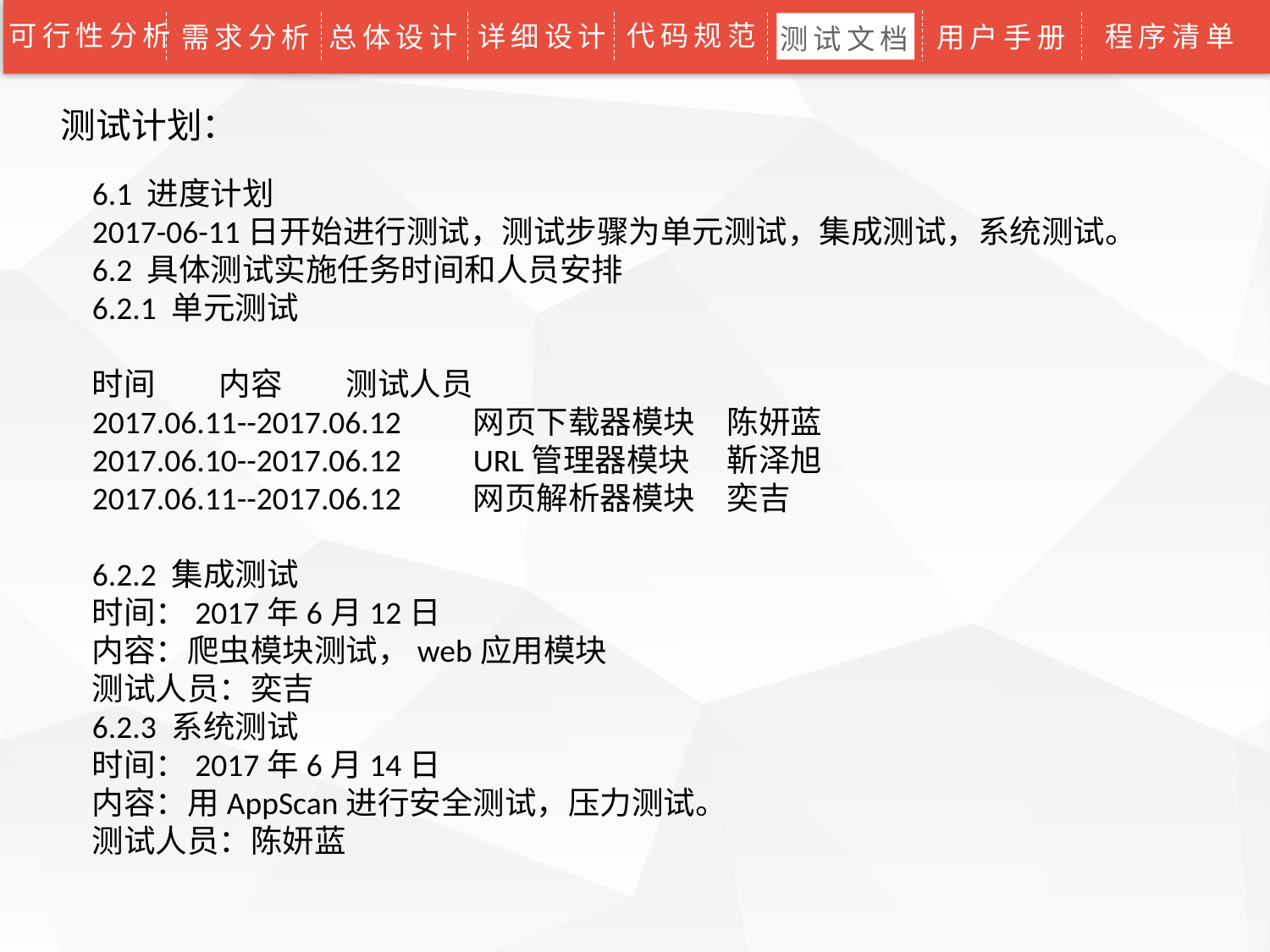

可行性分析
代码规范
详细设计
程序清单

需求分析
总体设计
用户手册
测试文档
测试计划：
6.1 进度计划
2017-06-11日开始进行测试，测试步骤为单元测试，集成测试，系统测试。
6.2 具体测试实施任务时间和人员安排
6.2.1 单元测试

时间	内容	测试人员
2017.06.11--2017.06.12	网页下载器模块	陈妍蓝
2017.06.10--2017.06.12	URL管理器模块	靳泽旭
2017.06.11--2017.06.12	网页解析器模块	奕吉

6.2.2 集成测试
时间：2017年6月12日
内容：爬虫模块测试，web应用模块
测试人员：奕吉
6.2.3 系统测试
时间：2017年6月14日
内容：用AppScan进行安全测试，压力测试。
测试人员：陈妍蓝